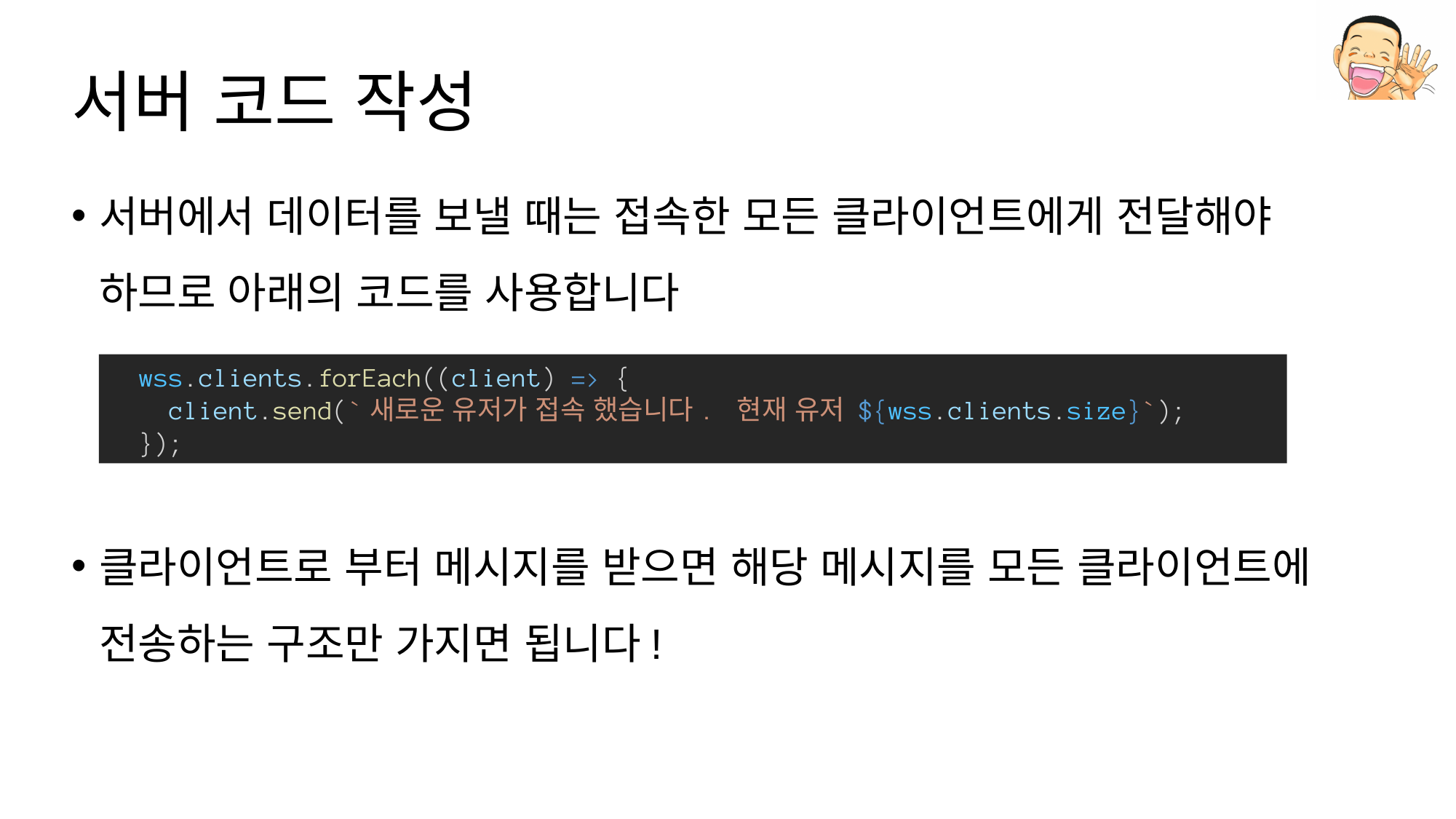

# 서버 코드 작성
서버에서 데이터를 보낼 때는 접속한 모든 클라이언트에게 전달해야 하므로 아래의 코드를 사용합니다

클라이언트로 부터 메시지를 받으면 해당 메시지를 모든 클라이언트에 전송하는 구조만 가지면 됩니다!

  wss.clients.forEach((client) => {
    client.send(`새로운 유저가 접속 했습니다. 현재 유저 ${wss.clients.size}`);
  });